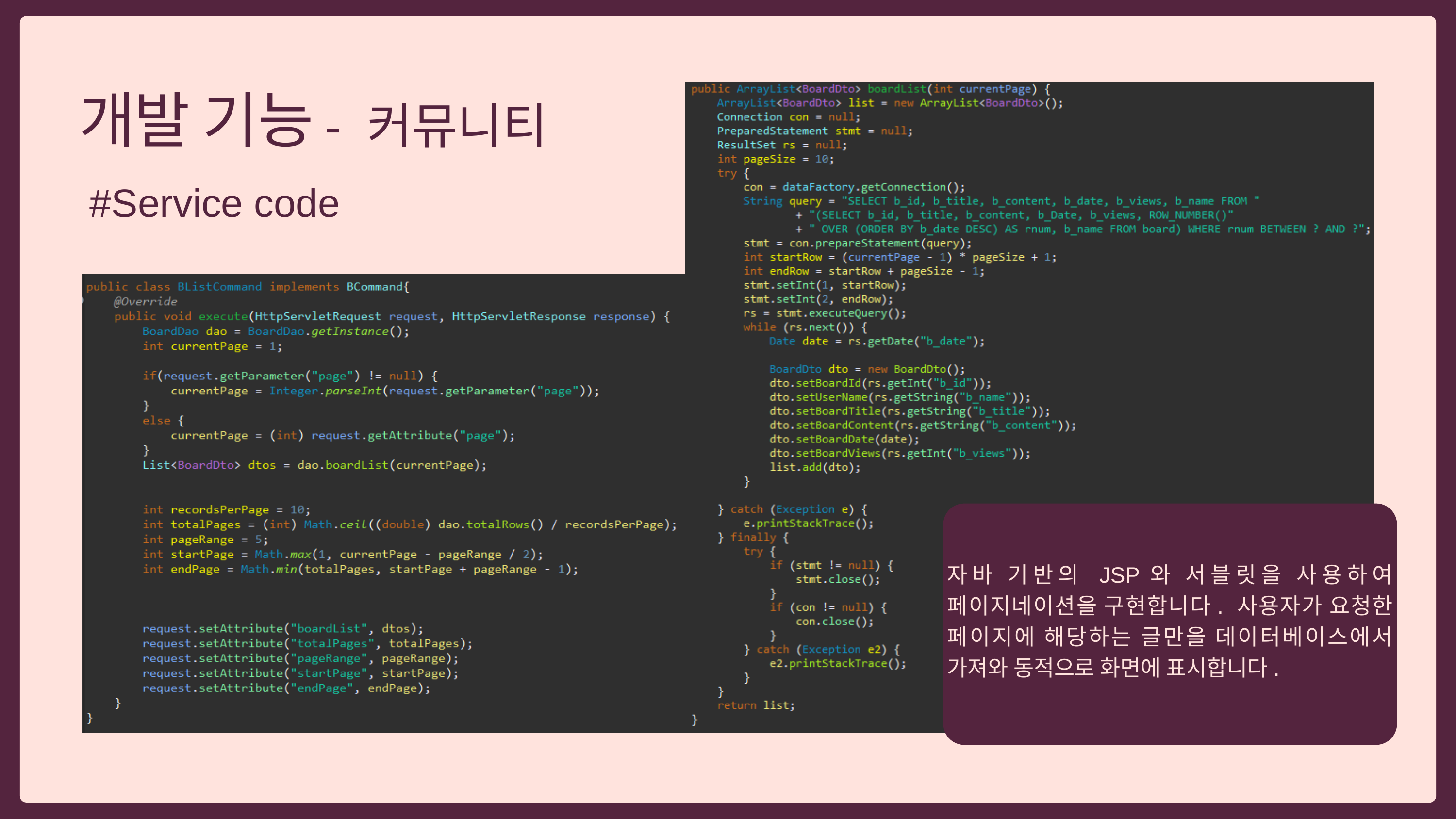

개발 기능

 - 커뮤니티
#Service code

자바 기반의 JSP와 서블릿을 사용하여 페이지네이션을 구현합니다. 사용자가 요청한 페이지에 해당하는 글만을 데이터베이스에서 가져와 동적으로 화면에 표시합니다.